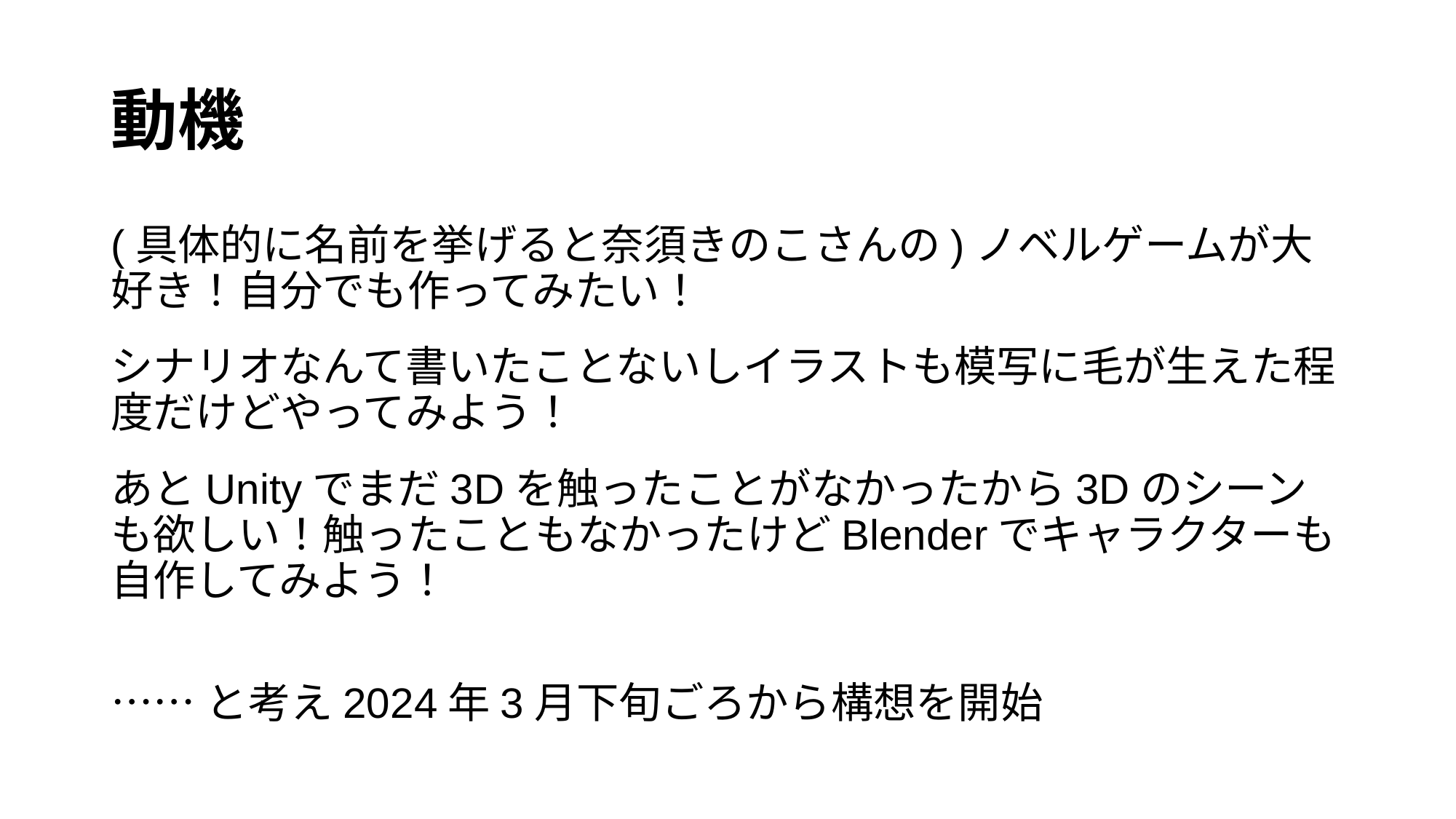

# 動機
(具体的に名前を挙げると奈須きのこさんの)ノベルゲームが大好き！自分でも作ってみたい！
シナリオなんて書いたことないしイラストも模写に毛が生えた程度だけどやってみよう！
あとUnityでまだ3Dを触ったことがなかったから3Dのシーンも欲しい！触ったこともなかったけどBlenderでキャラクターも自作してみよう！

……と考え2024年3月下旬ごろから構想を開始